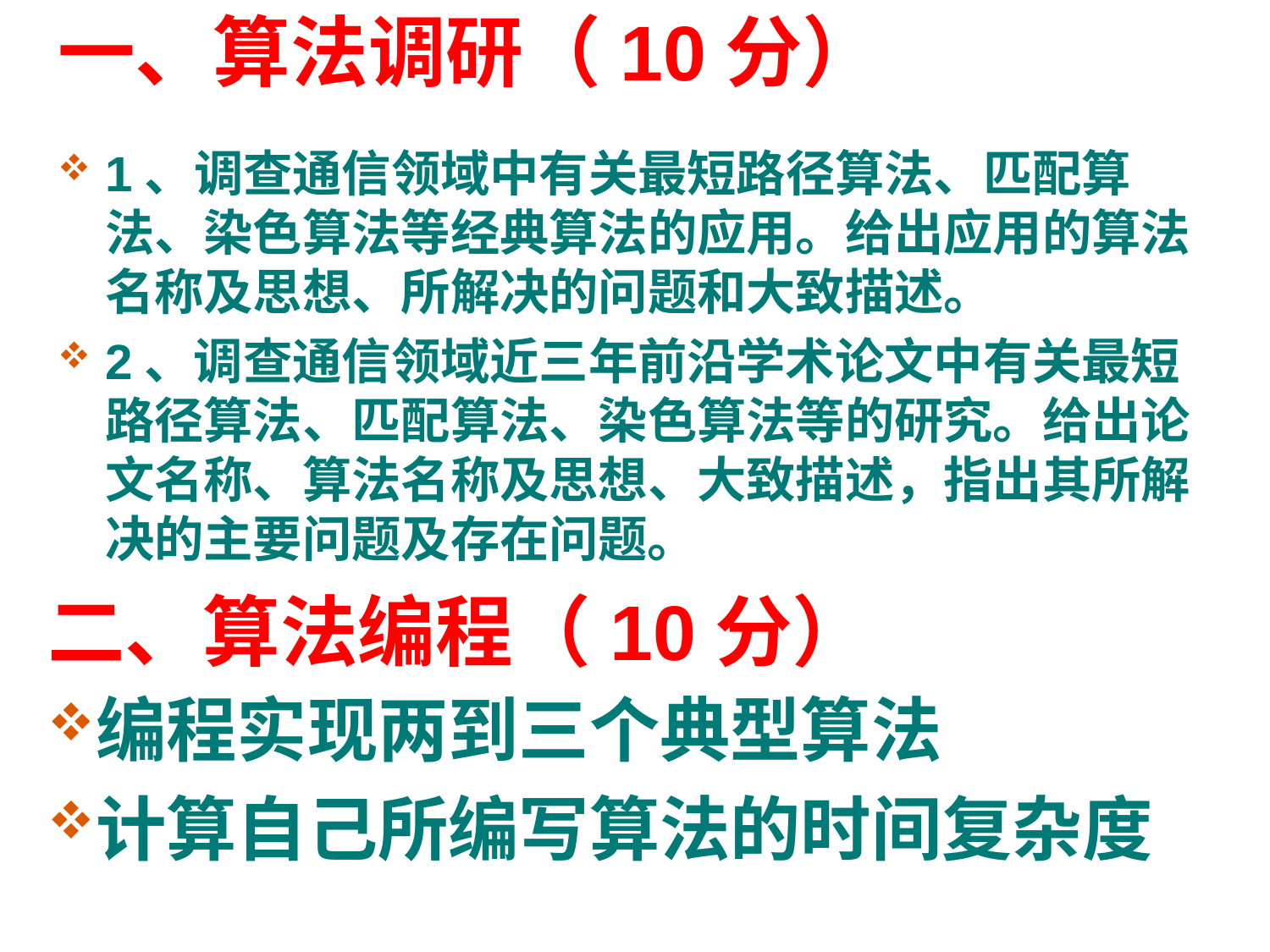

# 一、算法调研（10分）
1、调查通信领域中有关最短路径算法、匹配算法、染色算法等经典算法的应用。给出应用的算法名称及思想、所解决的问题和大致描述。
2、调查通信领域近三年前沿学术论文中有关最短路径算法、匹配算法、染色算法等的研究。给出论文名称、算法名称及思想、大致描述，指出其所解决的主要问题及存在问题。
二、算法编程（10分）
编程实现两到三个典型算法
计算自己所编写算法的时间复杂度